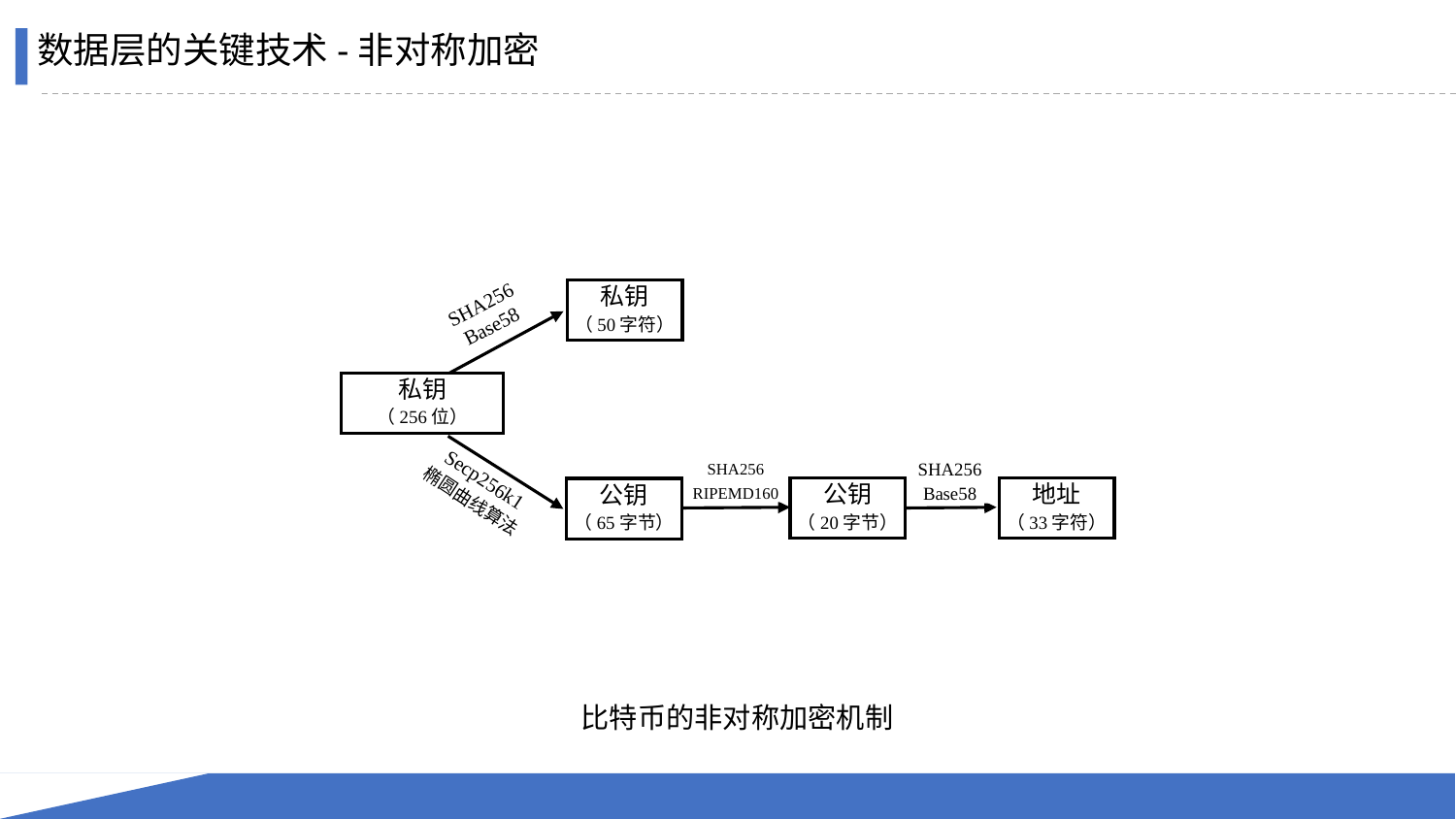

数据层的关键技术-非对称加密

私钥
（50字符）
SHA256
Base58
私钥
（256位）
SHA256
RIPEMD160
SHA256
Base58
Secp256k1
椭圆曲线算法
公钥
（20字节）
地址
（33字符）
公钥
（65字节）
比特币的非对称加密机制
43